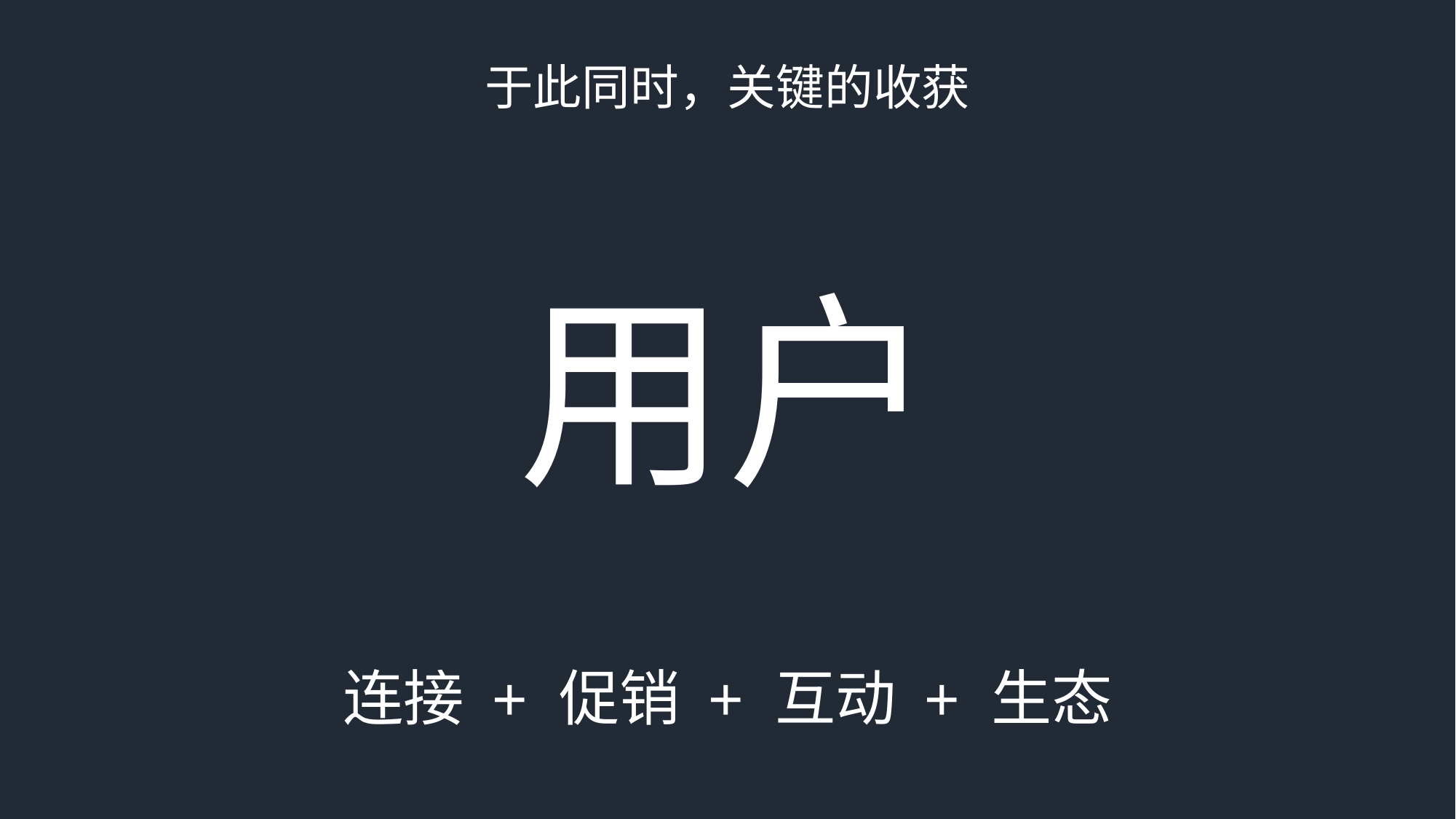

于此同时，关键的收获
用户
连接 + 促销 + 互动 + 生态